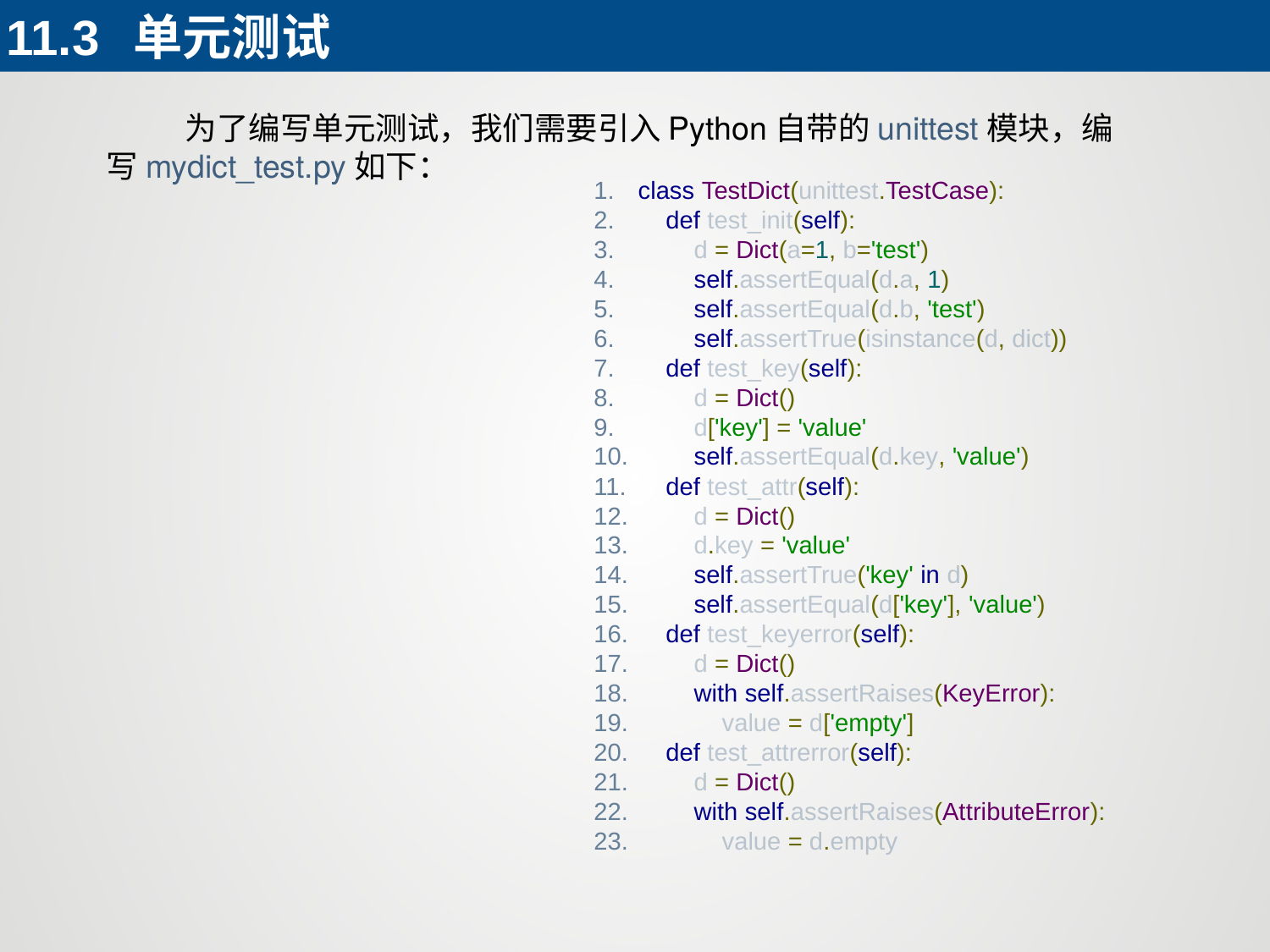

11.3	单元测试
        为了编写单元测试，我们需要引入Python自带的unittest模块，编写mydict_test.py如下：
class TestDict(unittest.TestCase):
    def test_init(self):
        d = Dict(a=1, b='test')
        self.assertEqual(d.a, 1)
        self.assertEqual(d.b, 'test')
        self.assertTrue(isinstance(d, dict))
    def test_key(self):
        d = Dict()
        d['key'] = 'value'
        self.assertEqual(d.key, 'value')
    def test_attr(self):
        d = Dict()
        d.key = 'value'
        self.assertTrue('key' in d)
        self.assertEqual(d['key'], 'value')
    def test_keyerror(self):
        d = Dict()
        with self.assertRaises(KeyError):
            value = d['empty']
    def test_attrerror(self):
        d = Dict()
        with self.assertRaises(AttributeError):
            value = d.empty